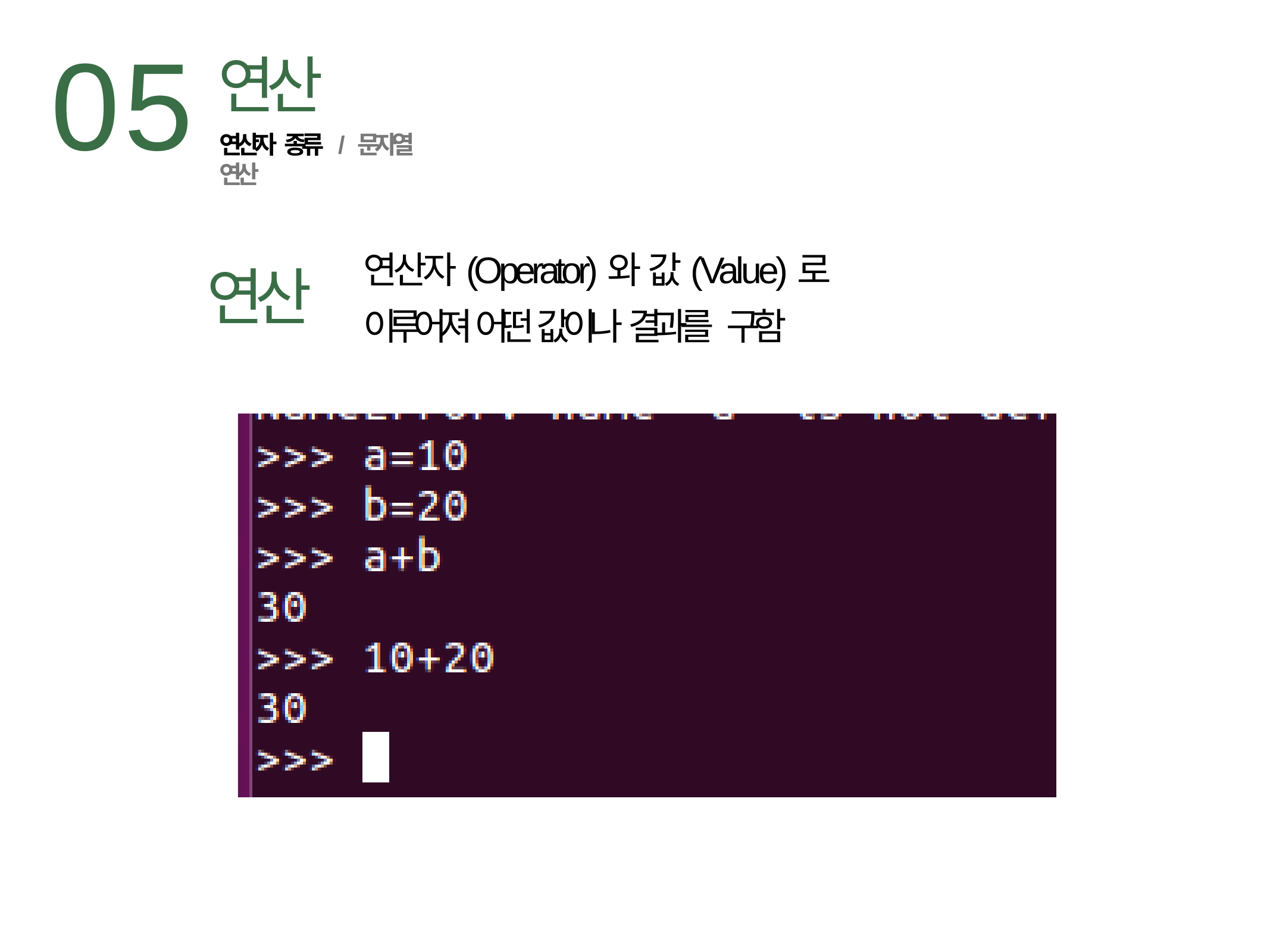

05
연산
연산자 종류	/ 문자열 연산
연산자(Operator)와 값(Value)로 이루어져  어떤  값이나  결과를  구함
연산